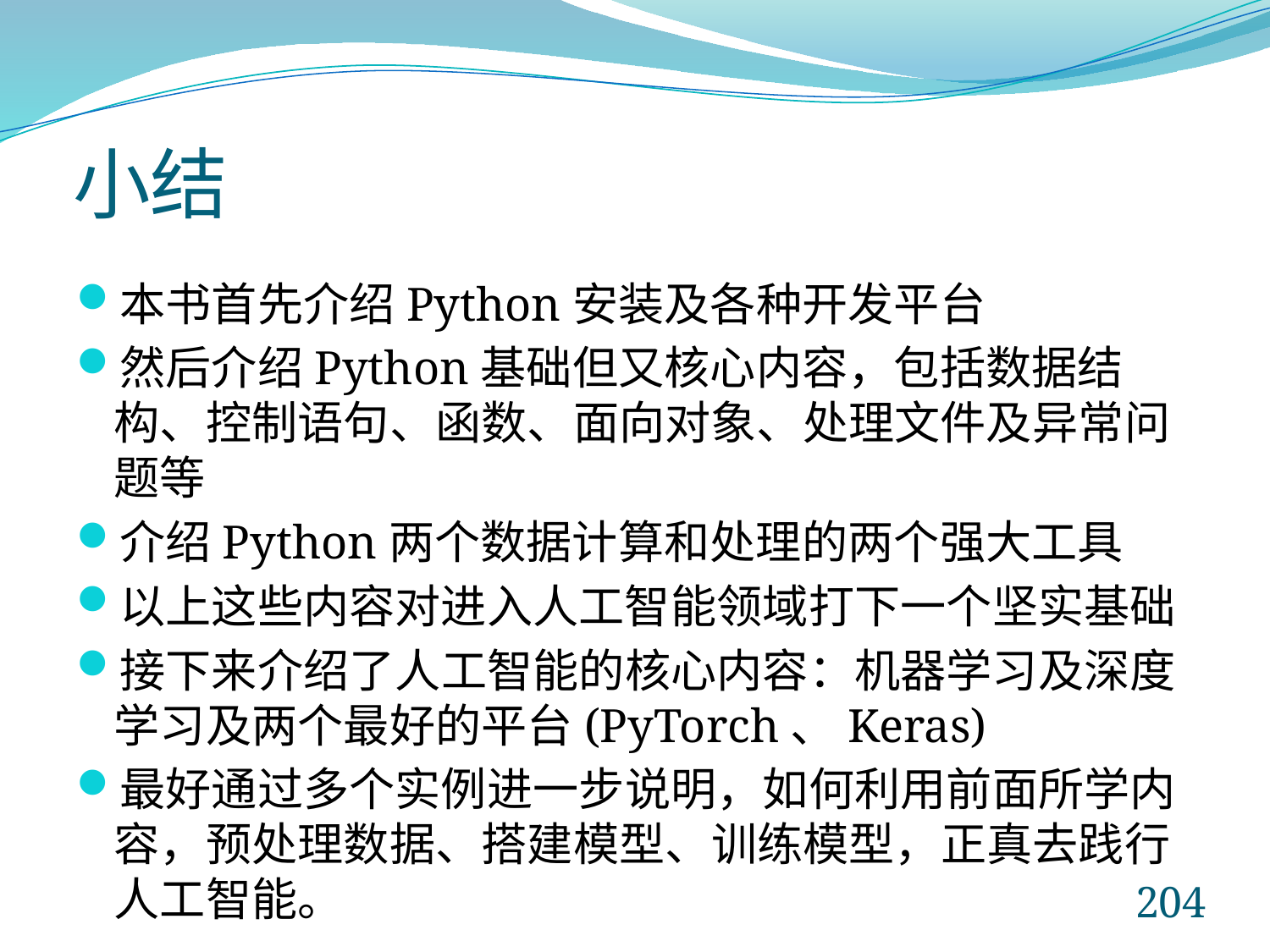

小结
本书首先介绍Python安装及各种开发平台
然后介绍Python基础但又核心内容，包括数据结构、控制语句、函数、面向对象、处理文件及异常问题等
介绍Python两个数据计算和处理的两个强大工具
以上这些内容对进入人工智能领域打下一个坚实基础
接下来介绍了人工智能的核心内容：机器学习及深度学习及两个最好的平台(PyTorch、Keras)
最好通过多个实例进一步说明，如何利用前面所学内容，预处理数据、搭建模型、训练模型，正真去践行人工智能。
204